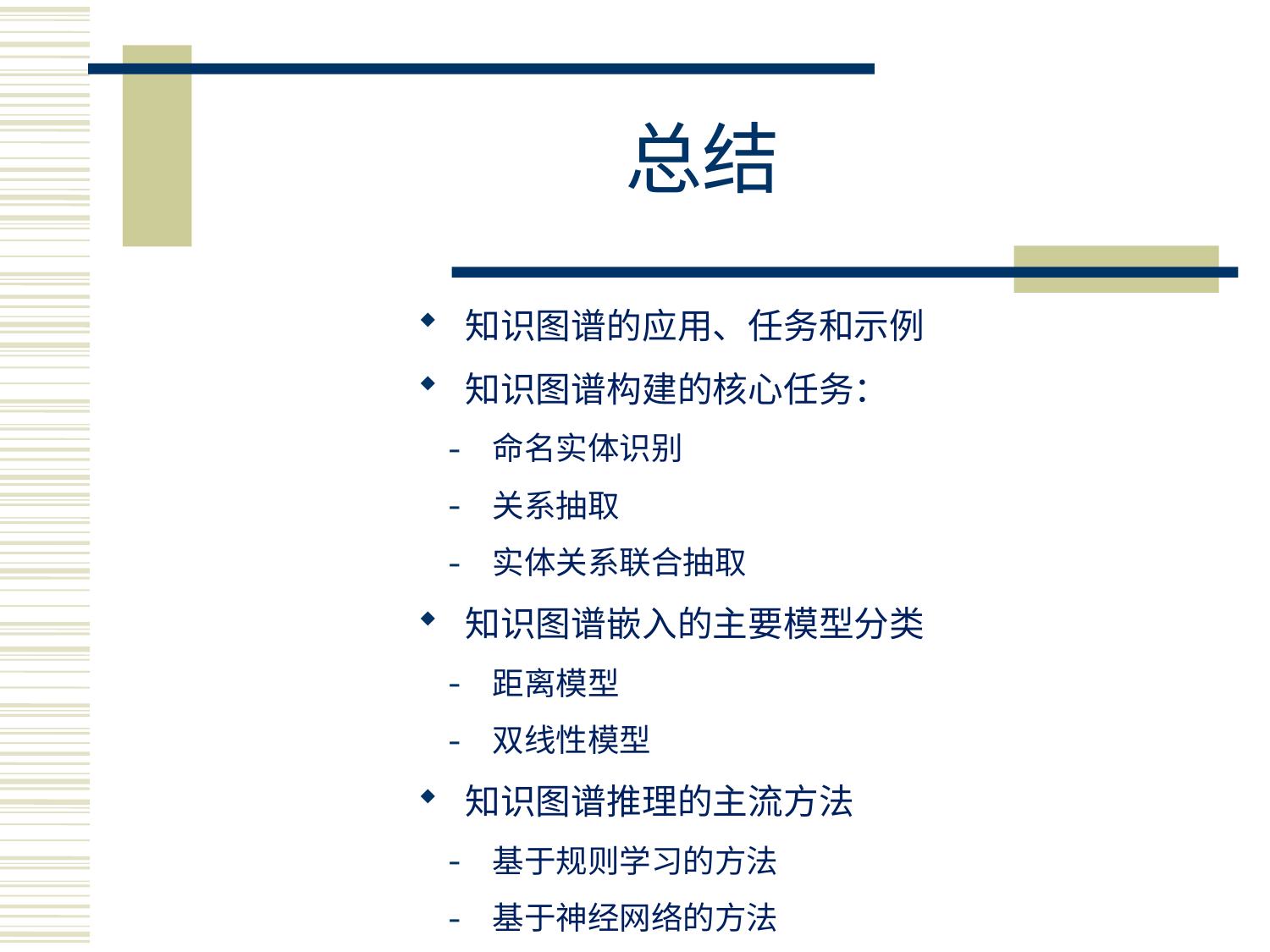

# 总结
知识图谱的应用、任务和示例
知识图谱构建的核心任务：
命名实体识别
关系抽取
实体关系联合抽取
知识图谱嵌入的主要模型分类
距离模型
双线性模型
知识图谱推理的主流方法
基于规则学习的方法
基于神经网络的方法